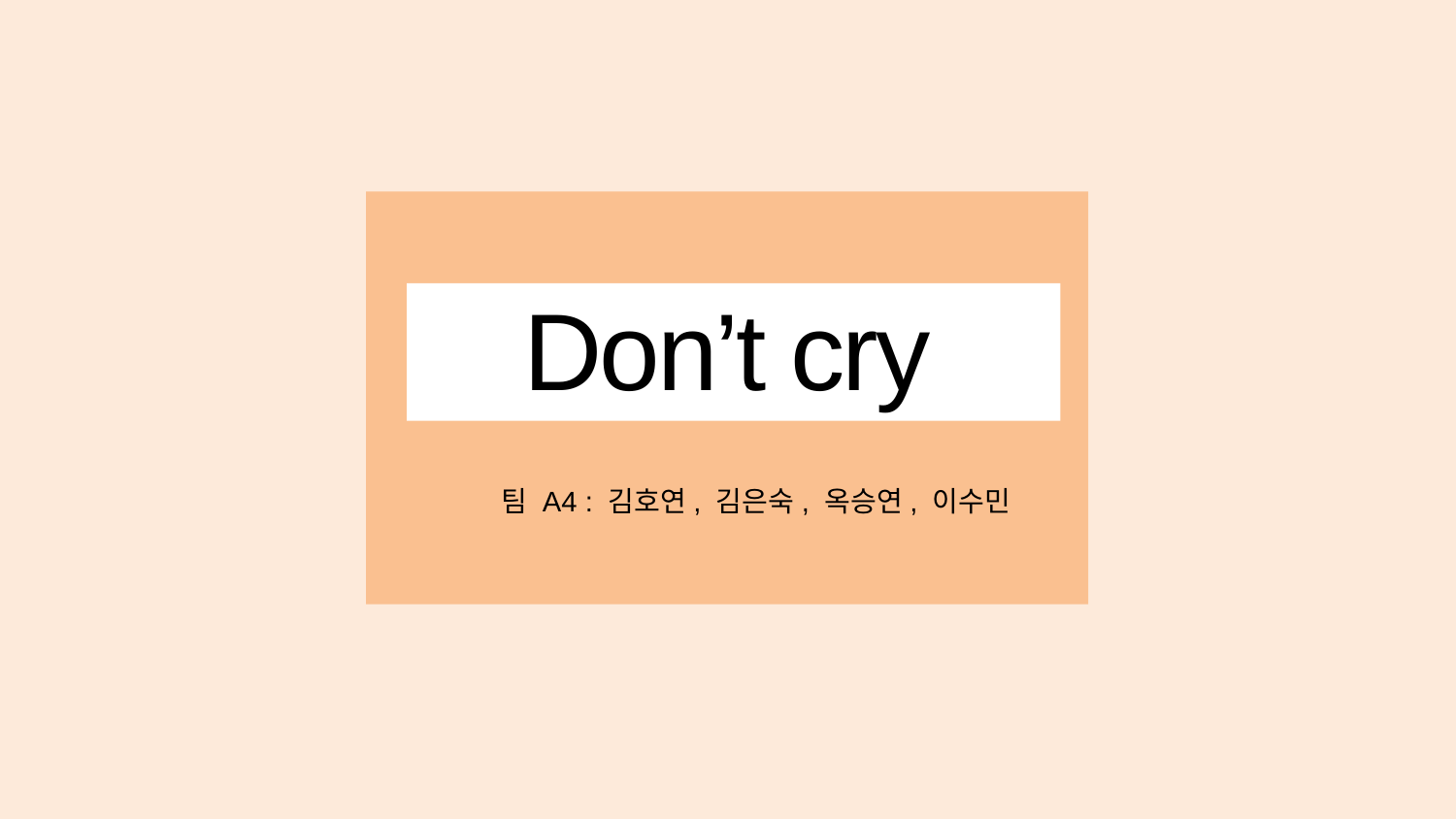

Don’t cry

팀 A4 : 김호연, 김은숙, 옥승연, 이수민